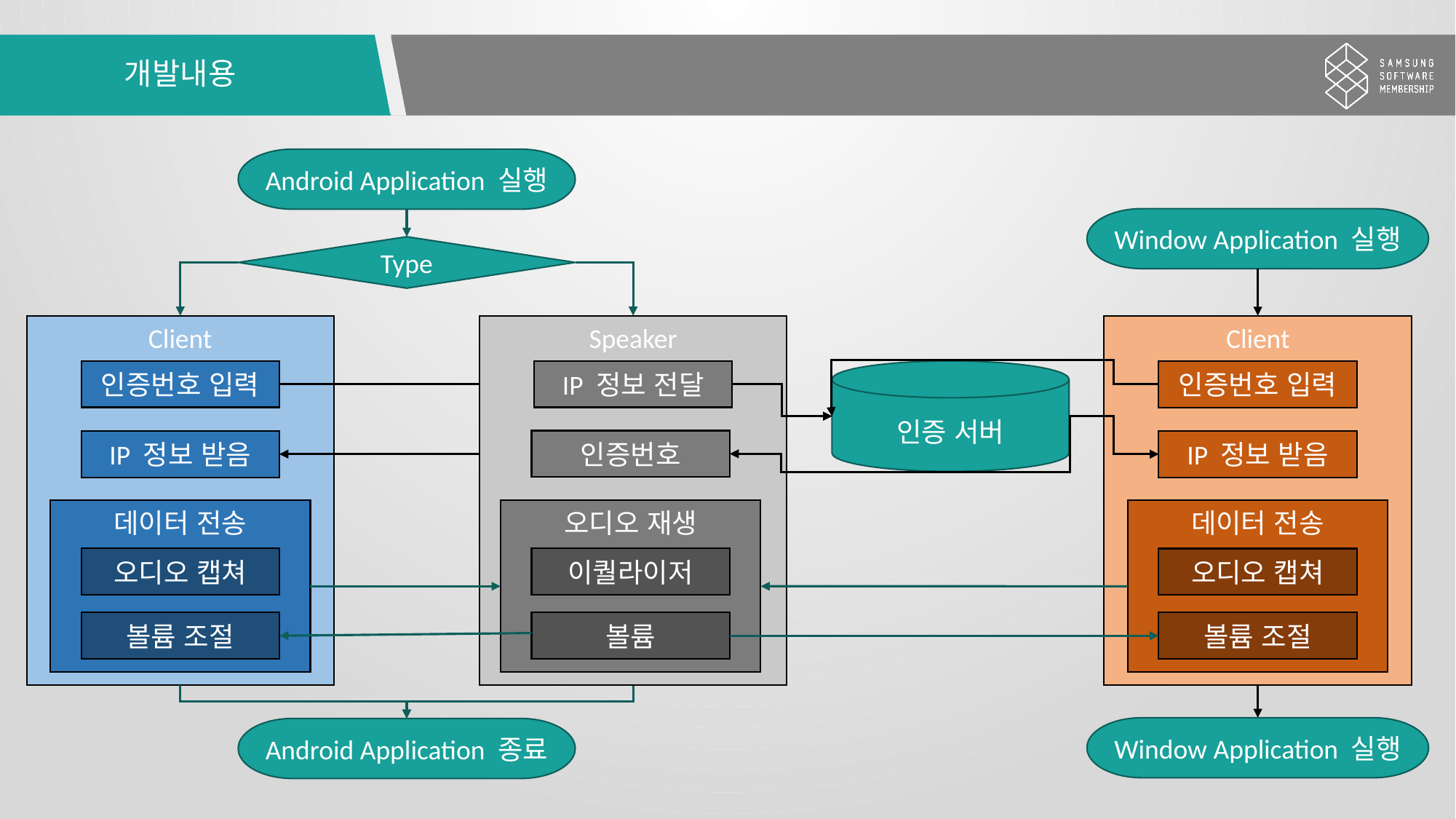

# 개발내용
Android Application 실행
Window Application 실행
Type
Client

Speaker
Client

인증번호 입력
IP 정보 전달
인증 서버
인증번호 입력
인증번호
IP 정보 받음
IP 정보 받음
데이터 전송
오디오 재생
데이터 전송
오디오 캡쳐
이퀄라이저
오디오 캡쳐
볼륨 조절
볼륨
볼륨 조절
Window Application 실행
Android Application 종료